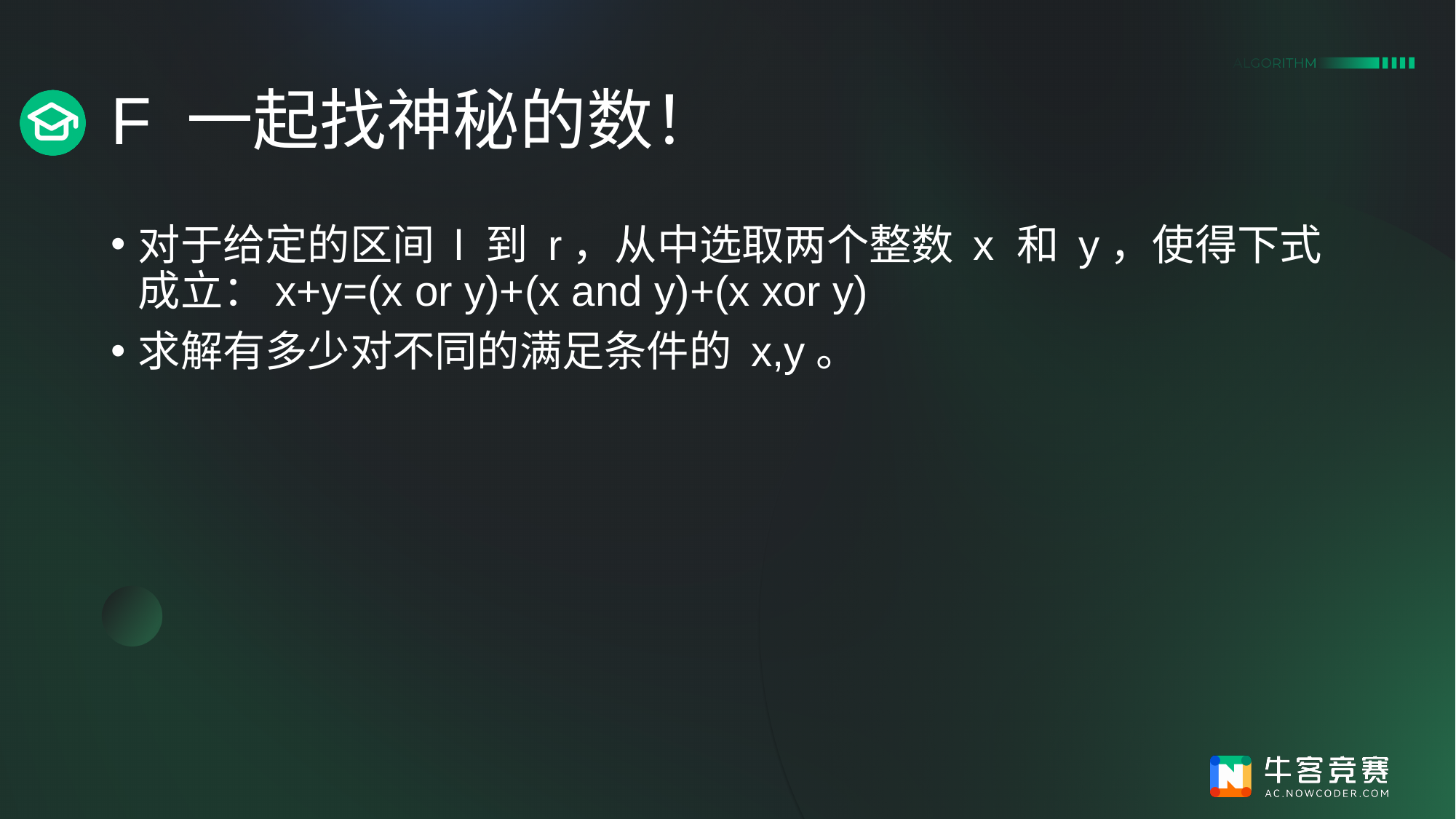

# F 一起找神秘的数！
对于给定的区间 l 到 r，从中选取两个整数 x 和 y，使得下式成立：x+y=(x or y)+(x and y)+(x xor y)
求解有多少对不同的满足条件的 x,y。